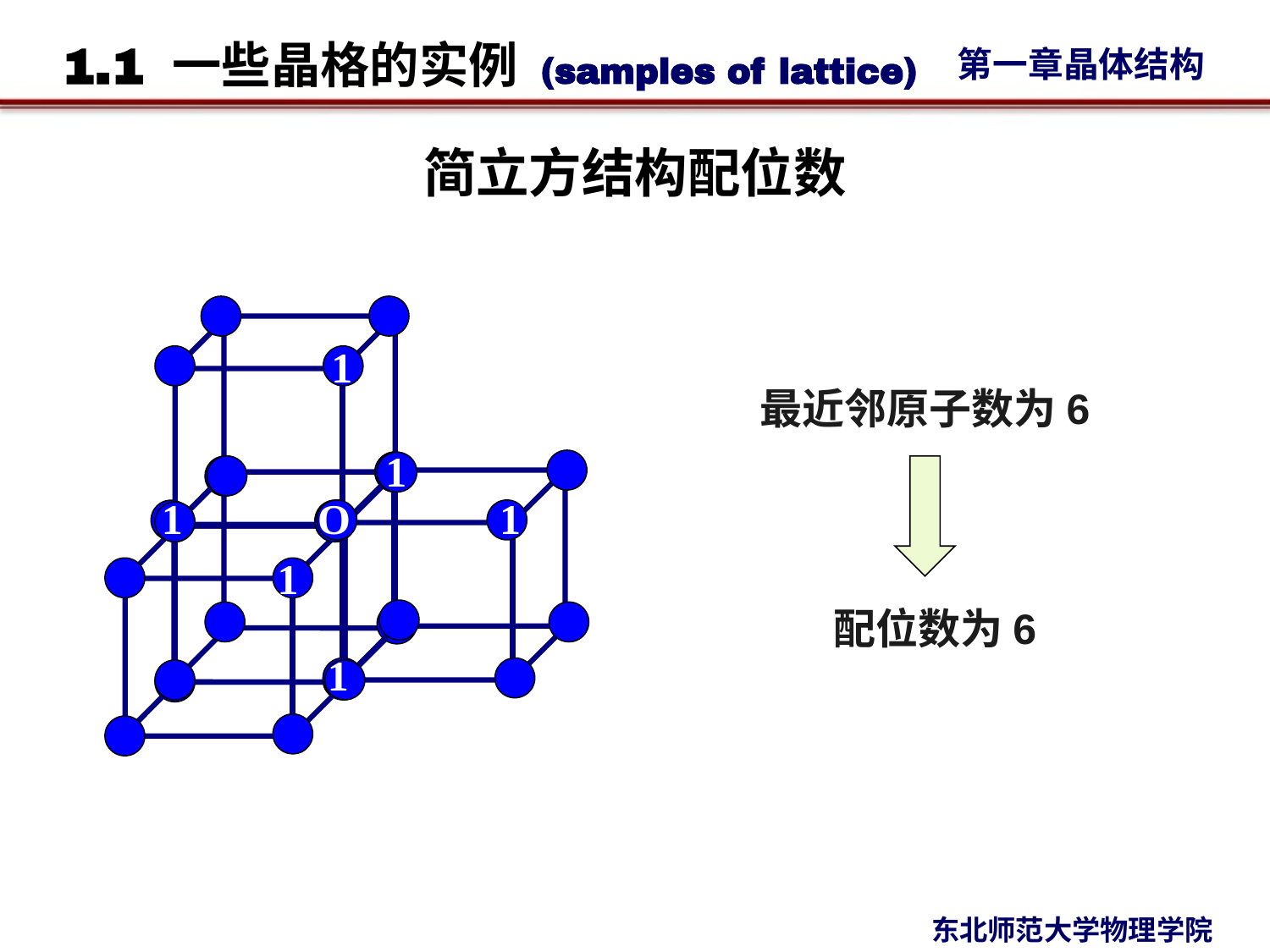

# 简立方结构配位数

1
最近邻原子数为6
1
1
1
1
1

O

配位数为6